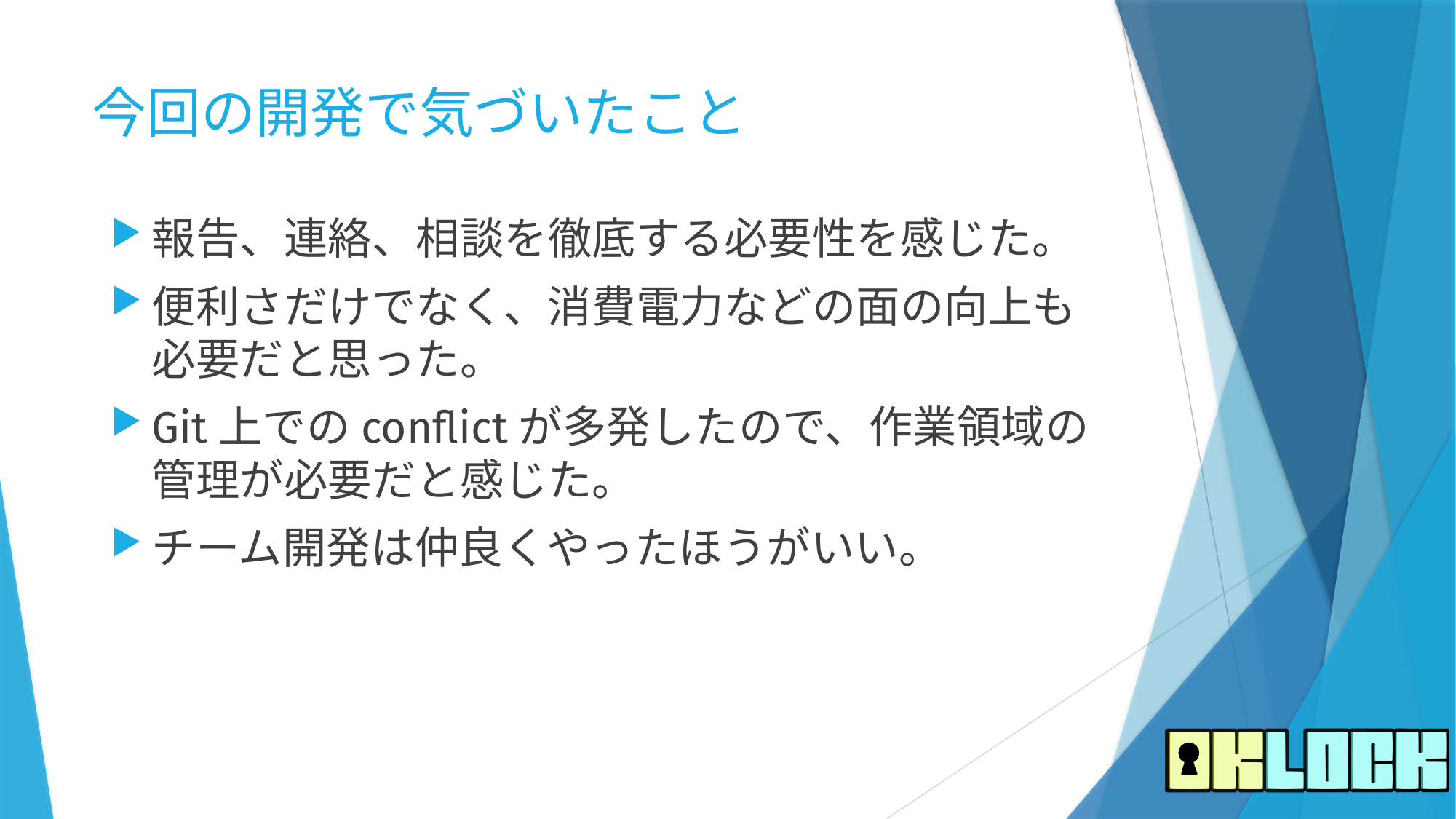

# 今回の開発で気づいたこと
報告、連絡、相談を徹底する必要性を感じた。
便利さだけでなく、消費電力などの面の向上も必要だと思った。
Git上でのconflictが多発したので、作業領域の管理が必要だと感じた。
チーム開発は仲良くやったほうがいい。